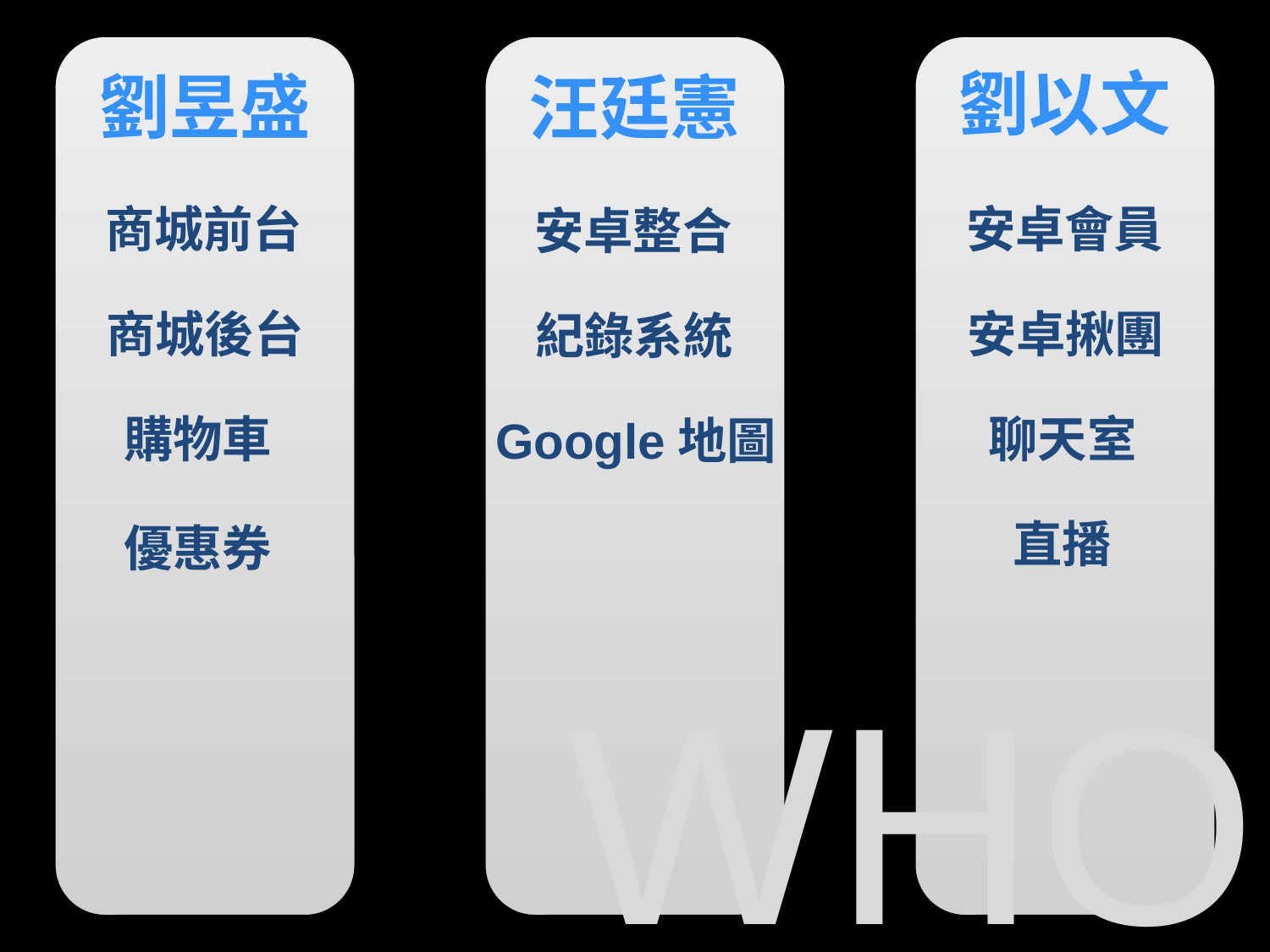

劉以文
劉昱盛
汪廷憲
商城前台
安卓會員
安卓整合
商城後台
安卓揪團
紀錄系統
購物車
聊天室
Google地圖
直播
優惠券
WHO